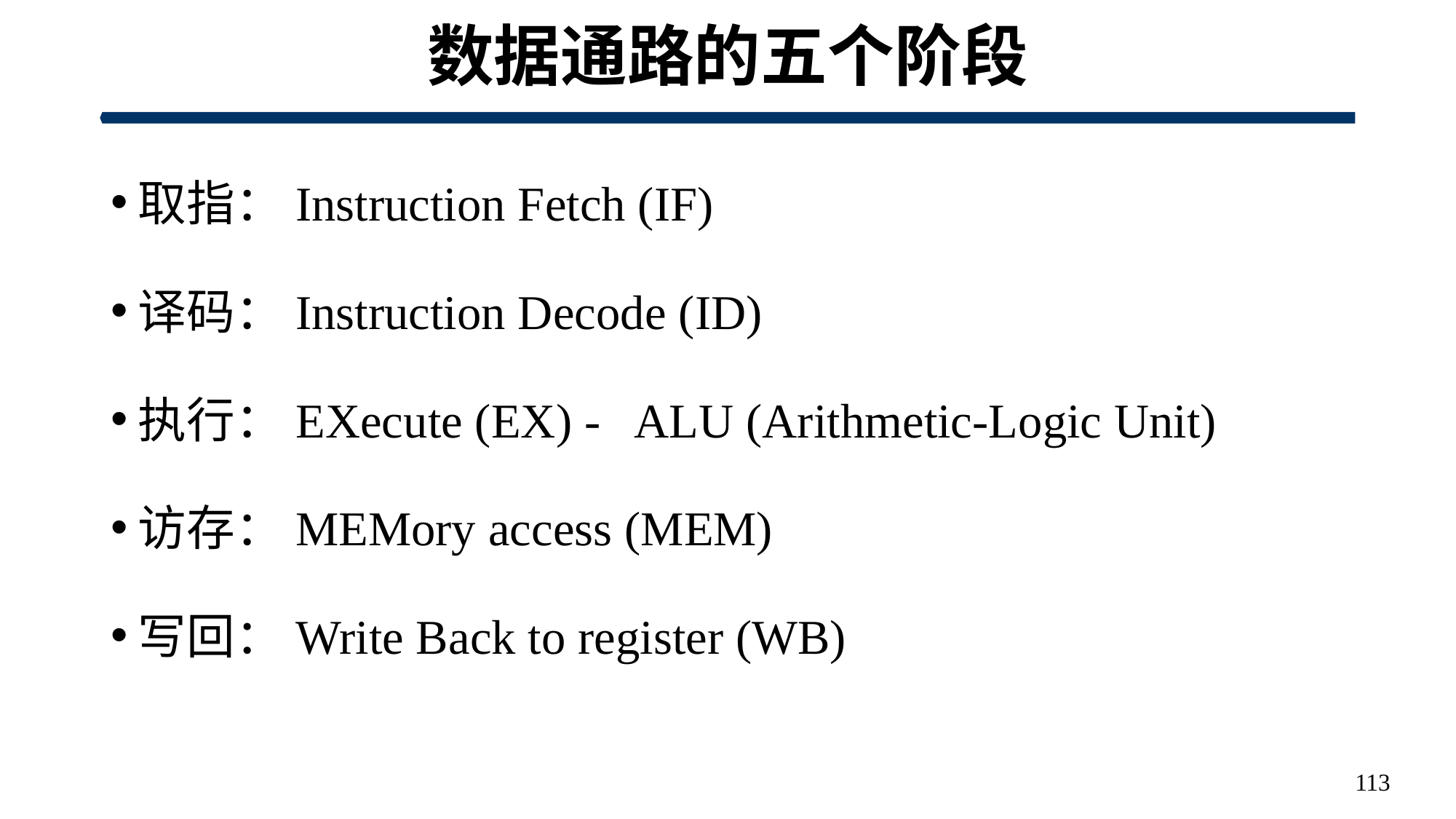

# 数据通路的五个阶段
取指：Instruction Fetch (IF)
译码：Instruction Decode (ID)
执行：EXecute (EX) -   ALU (Arithmetic-Logic Unit)
访存：MEMory access (MEM)
写回：Write Back to register (WB)
113